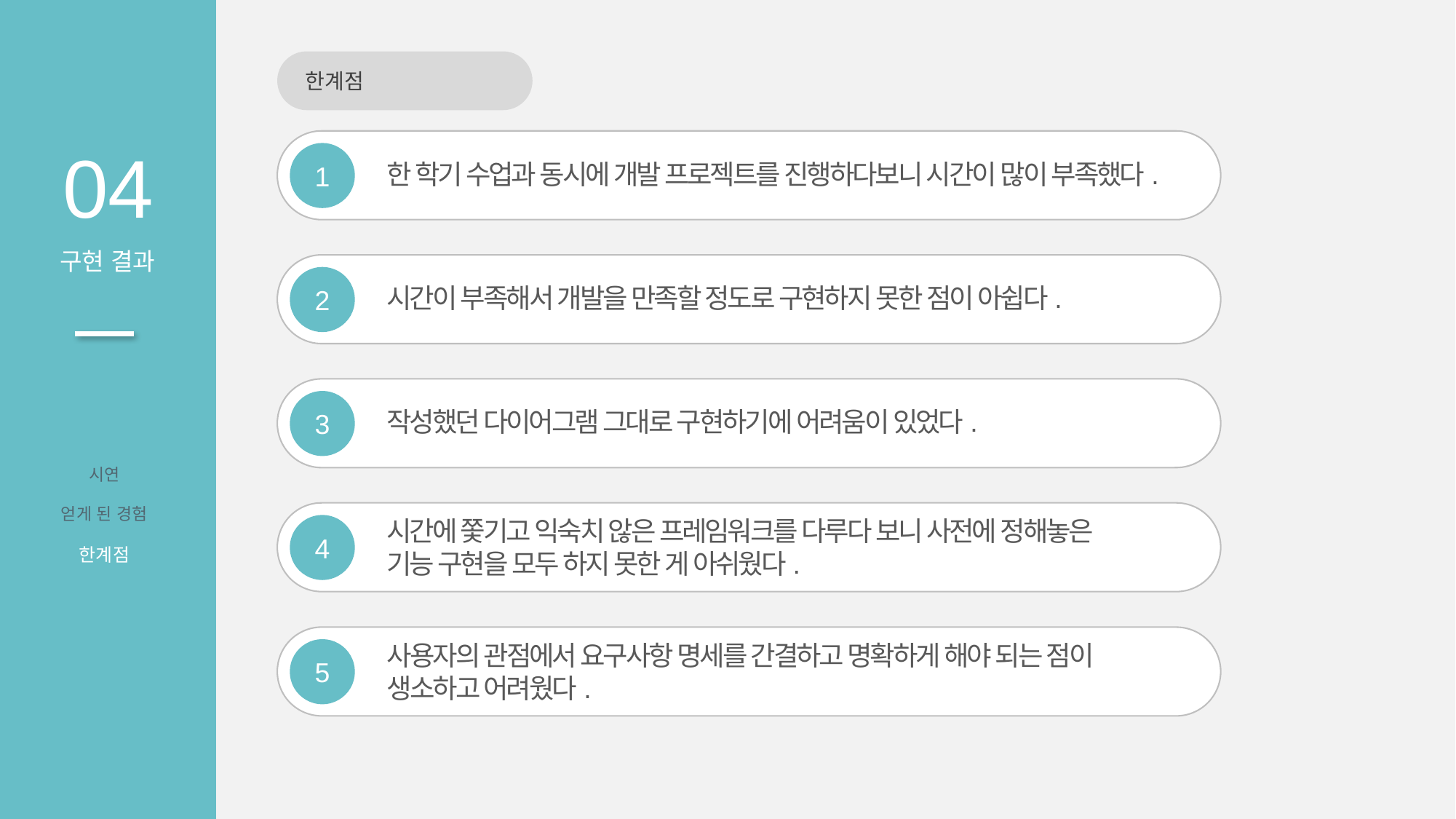

한계점
04
구현 결과

1
한 학기 수업과 동시에 개발 프로젝트를 진행하다보니 시간이 많이 부족했다.

2
시간이 부족해서 개발을 만족할 정도로 구현하지 못한 점이 아쉽다.

3
작성했던 다이어그램 그대로 구현하기에 어려움이 있었다.
시연
얻게 된 경험
한계점

시간에 쫓기고 익숙치 않은 프레임워크를 다루다 보니 사전에 정해놓은
기능 구현을 모두 하지 못한 게 아쉬웠다.
4

사용자의 관점에서 요구사항 명세를 간결하고 명확하게 해야 되는 점이
생소하고 어려웠다.
5